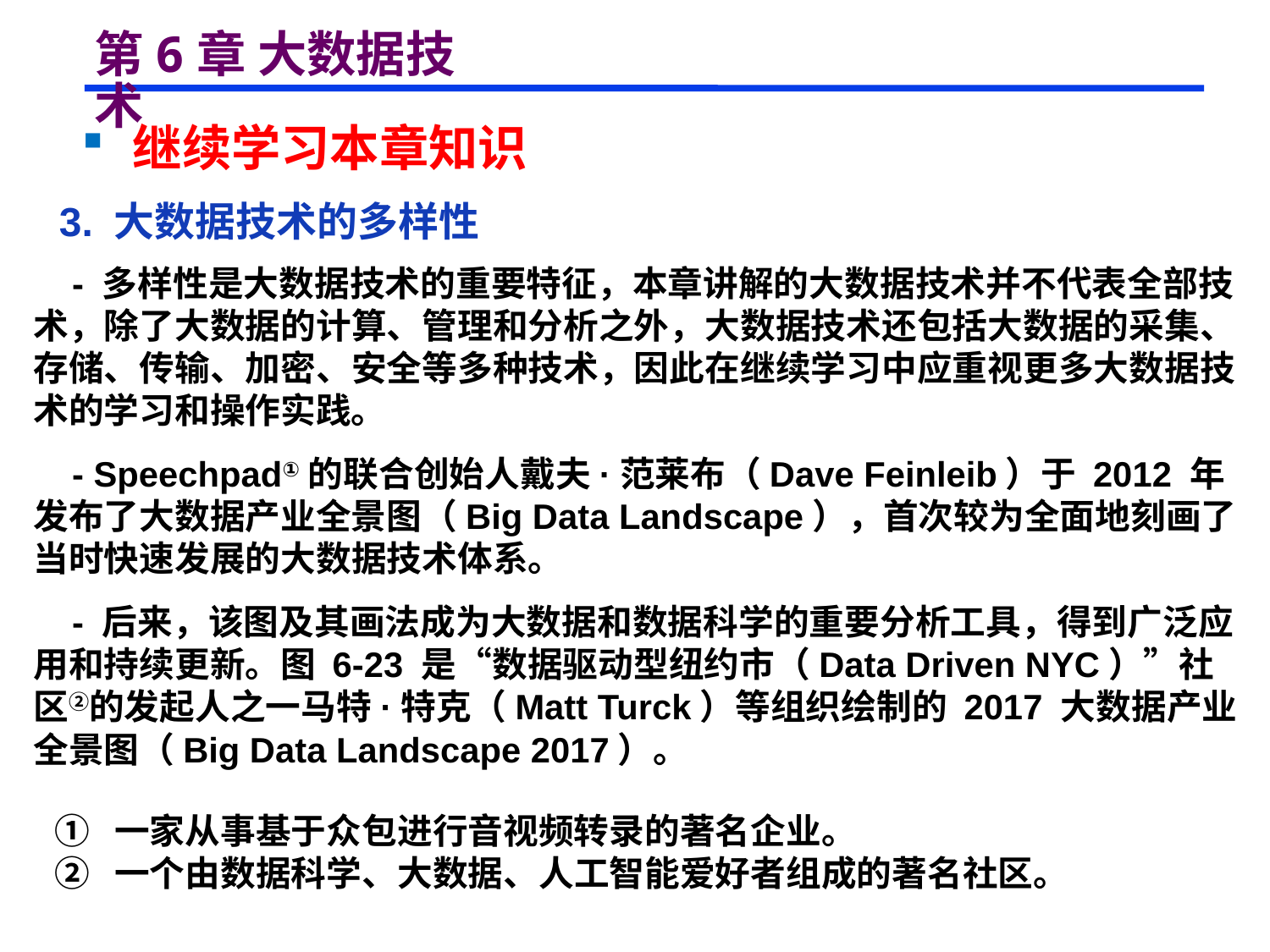

# 第6章 大数据技术
 继续学习本章知识
  3. 大数据技术的多样性
    - 多样性是大数据技术的重要特征，本章讲解的大数据技术并不代表全部技术，除了大数据的计算、管理和分析之外，大数据技术还包括大数据的采集、存储、传输、加密、安全等多种技术，因此在继续学习中应重视更多大数据技术的学习和操作实践。
    - Speechpad①的联合创始人戴夫·范莱布（Dave Feinleib）于 2012 年发布了大数据产业全景图（Big Data Landscape），首次较为全面地刻画了当时快速发展的大数据技术体系。
    - 后来，该图及其画法成为大数据和数据科学的重要分析工具，得到广泛应用和持续更新。图 6-23 是“数据驱动型纽约市（Data Driven NYC）”社 区②的发起人之一马特·特克（Matt Turck）等组织绘制的 2017 大数据产业全景图（Big Data Landscape 2017）。
①  一家从事基于众包进行音视频转录的著名企业。
②  一个由数据科学、大数据、人工智能爱好者组成的著名社区。